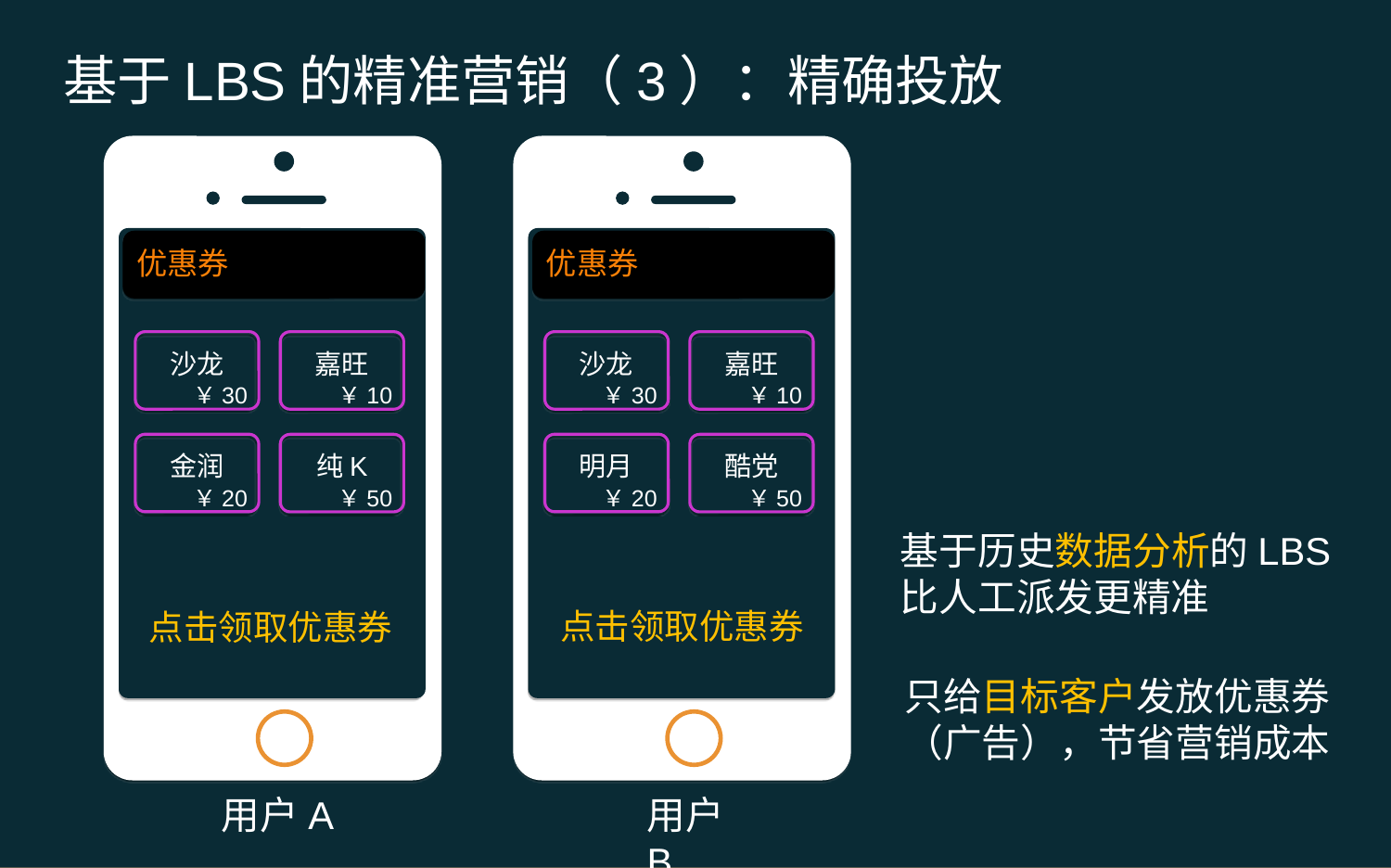

基于LBS的精准营销（3）：精确投放

优惠券
优惠券

沙龙
￥30

沙龙
￥30

嘉旺
￥10

嘉旺
￥10

金润
￥20

明月
￥20

纯K
￥50

酷党
￥50
基于历史数据分析的LBS
比人工派发更精准
点击领取优惠券
点击领取优惠券
只给目标客户发放优惠券（广告），节省营销成本
用户A
用户B